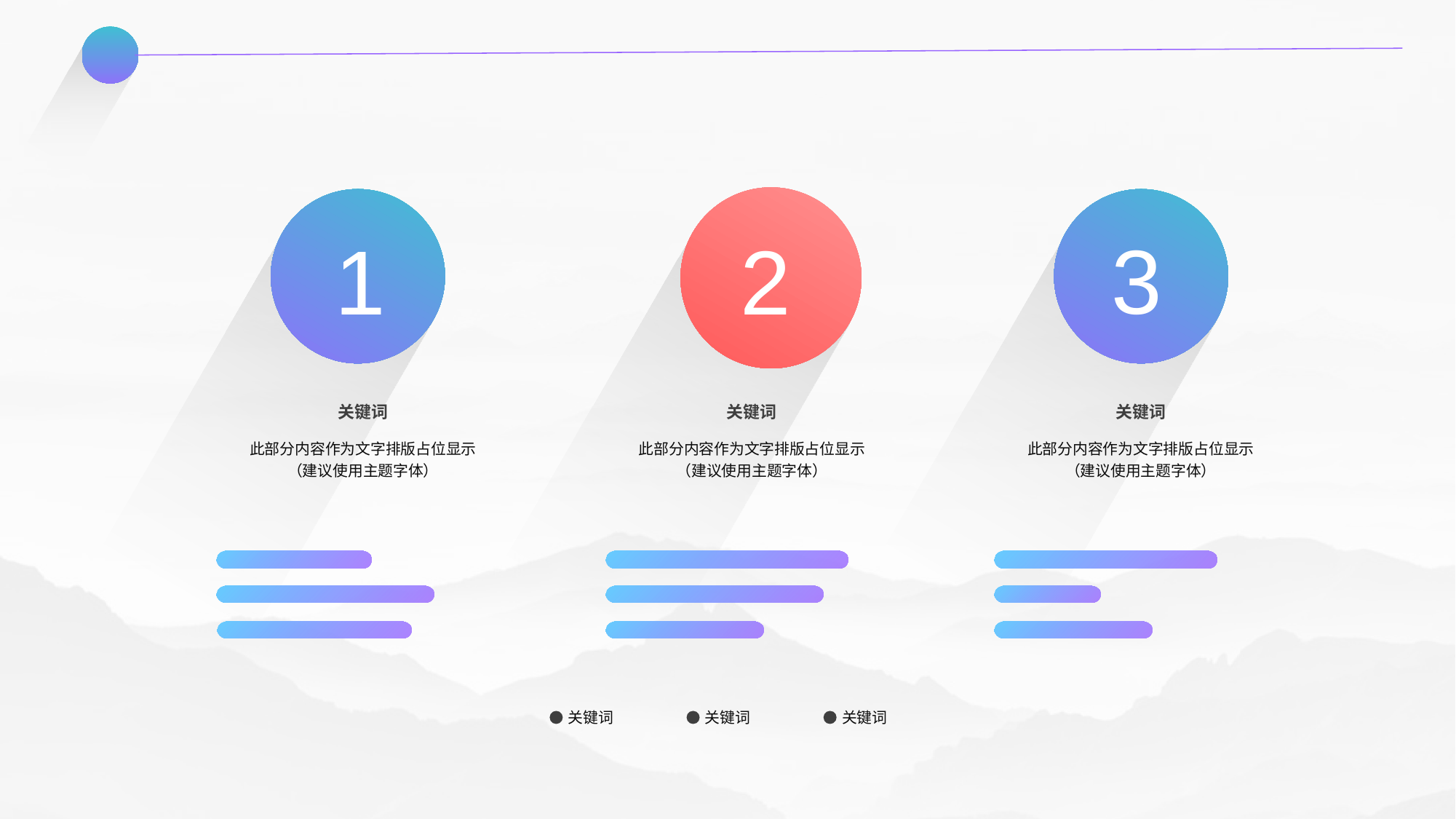

2

1

3

关键词
此部分内容作为文字排版占位显示
（建议使用主题字体）
关键词
此部分内容作为文字排版占位显示
（建议使用主题字体）
关键词
此部分内容作为文字排版占位显示
（建议使用主题字体）

关键词

关键词

关键词